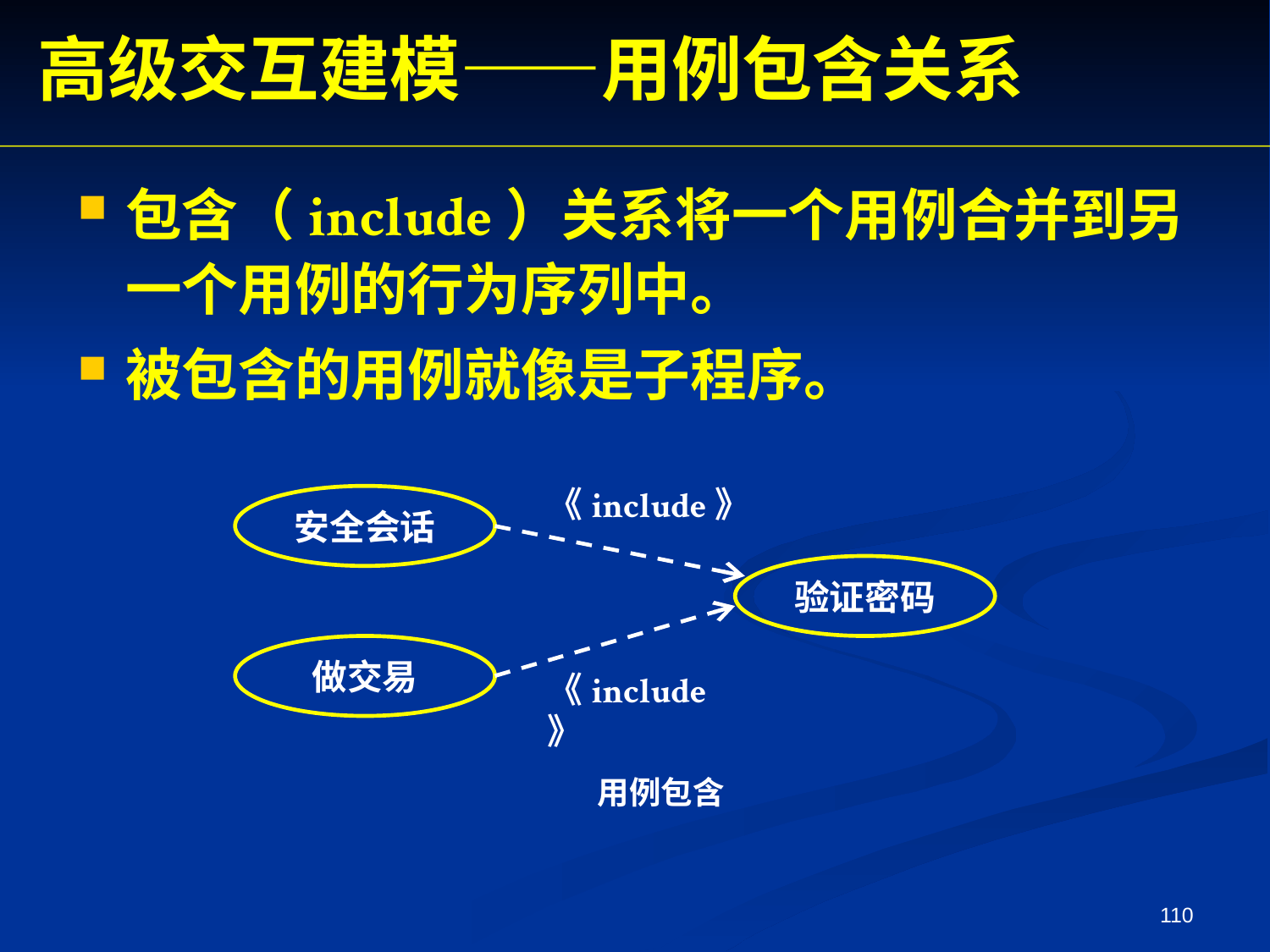

高级交互建模——用例包含关系

包含（include）关系将一个用例合并到另一个用例的行为序列中。
被包含的用例就像是子程序。
《include》
安全会话

验证密码

做交易
《include》
用例包含
110